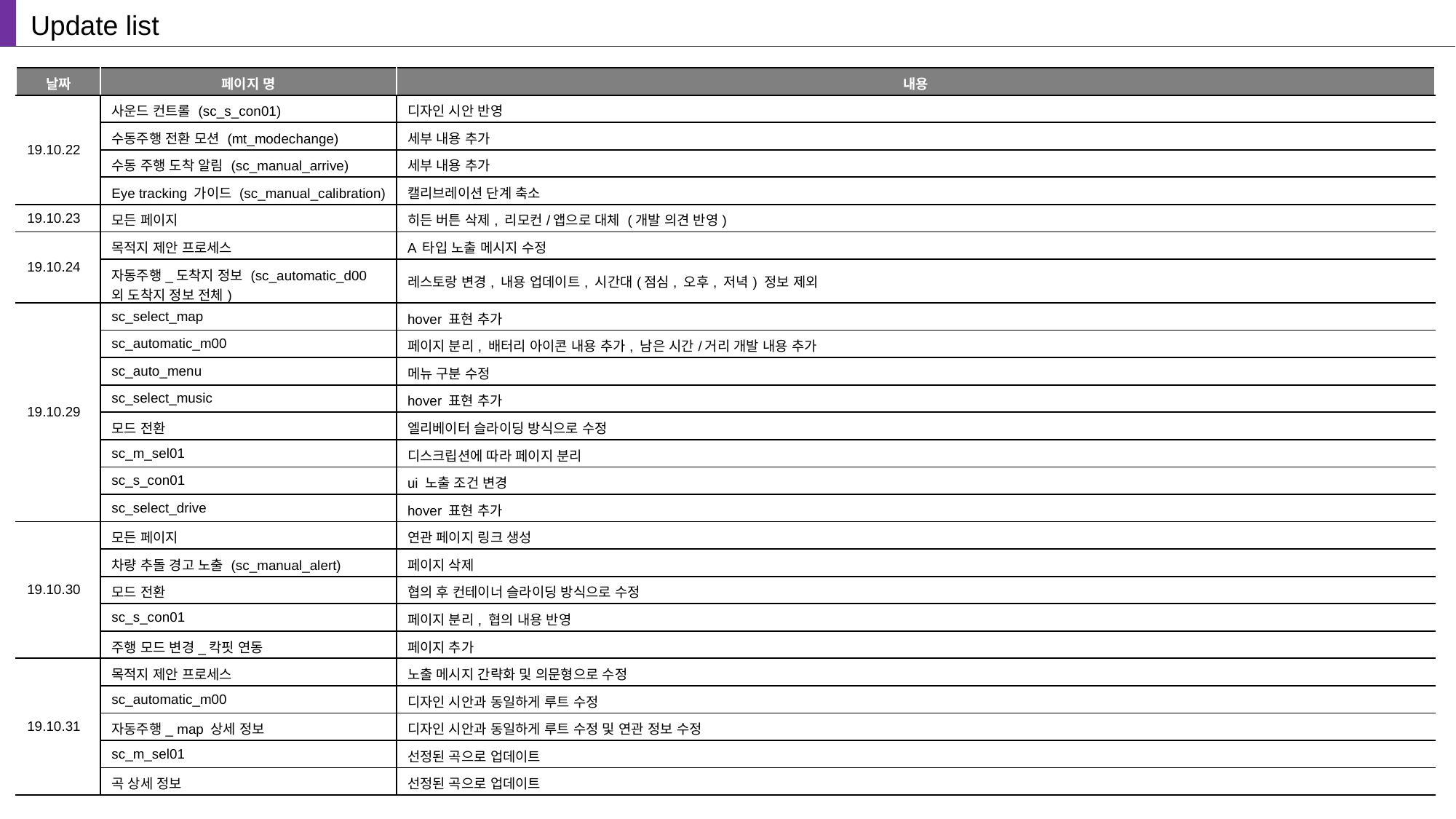

Update list
| 날짜 | 페이지 명 | 내용 |
| --- | --- | --- |
| 19.10.22 | 사운드 컨트롤 (sc\_s\_con01) | 디자인 시안 반영 |
|  | 수동주행 전환 모션 (mt\_modechange) | 세부 내용 추가 |
|  | 수동 주행 도착 알림 (sc\_manual\_arrive) | 세부 내용 추가 |
|  | Eye tracking 가이드 (sc\_manual\_calibration) | 캘리브레이션 단계 축소 |
| 19.10.23 | 모든 페이지 | 히든 버튼 삭제, 리모컨/앱으로 대체 (개발 의견 반영) |
| 19.10.24 | 목적지 제안 프로세스 | A 타입 노출 메시지 수정 |
|  | 자동주행\_도착지 정보 (sc\_automatic\_d00 외 도착지 정보 전체) | 레스토랑 변경, 내용 업데이트, 시간대(점심, 오후, 저녁) 정보 제외 |
| 19.10.29 | sc\_select\_map | hover 표현 추가 |
|  | sc\_automatic\_m00 | 페이지 분리, 배터리 아이콘 내용 추가, 남은 시간/거리 개발 내용 추가 |
|  | sc\_auto\_menu | 메뉴 구분 수정 |
|  | sc\_select\_music | hover 표현 추가 |
|  | 모드 전환 | 엘리베이터 슬라이딩 방식으로 수정 |
|  | sc\_m\_sel01 | 디스크립션에 따라 페이지 분리 |
|  | sc\_s\_con01 | ui 노출 조건 변경 |
|  | sc\_select\_drive | hover 표현 추가 |
| 19.10.30 | 모든 페이지 | 연관 페이지 링크 생성 |
|  | 차량 추돌 경고 노출 (sc\_manual\_alert) | 페이지 삭제 |
|  | 모드 전환 | 협의 후 컨테이너 슬라이딩 방식으로 수정 |
|  | sc\_s\_con01 | 페이지 분리, 협의 내용 반영 |
|  | 주행 모드 변경\_칵핏 연동 | 페이지 추가 |
| 19.10.31 | 목적지 제안 프로세스 | 노출 메시지 간략화 및 의문형으로 수정 |
|  | sc\_automatic\_m00 | 디자인 시안과 동일하게 루트 수정 |
|  | 자동주행\_ map 상세 정보 | 디자인 시안과 동일하게 루트 수정 및 연관 정보 수정 |
|  | sc\_m\_sel01 | 선정된 곡으로 업데이트 |
|  | 곡 상세 정보 | 선정된 곡으로 업데이트 |